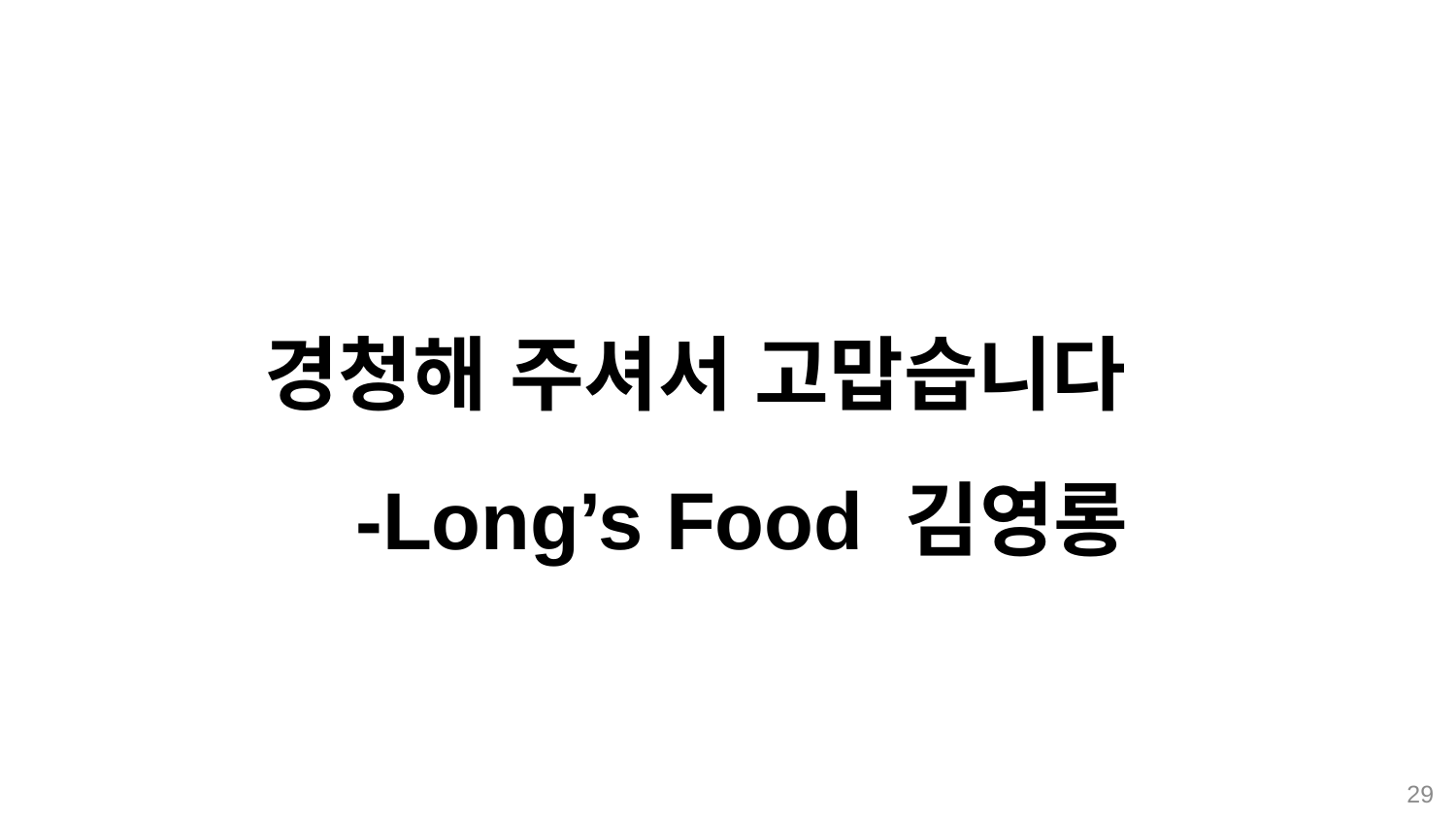

경청해 주셔서 고맙습니다
		-Long’s Food 김영롱

29